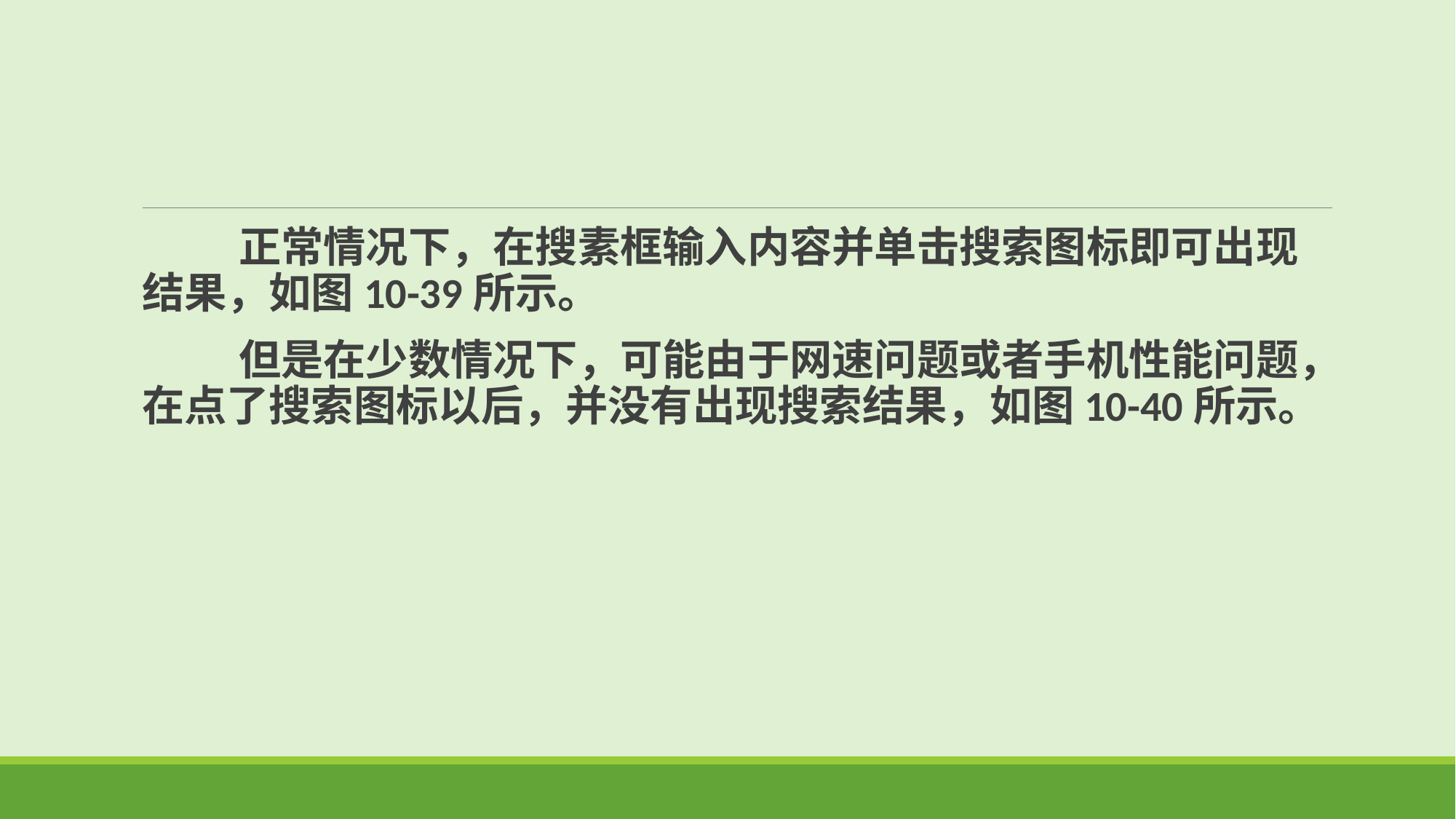

正常情况下，在搜素框输入内容并单击搜索图标即可出现结果，如图10-39所示。
         但是在少数情况下，可能由于网速问题或者手机性能问题，在点了搜索图标以后，并没有出现搜索结果，如图10-40所示。